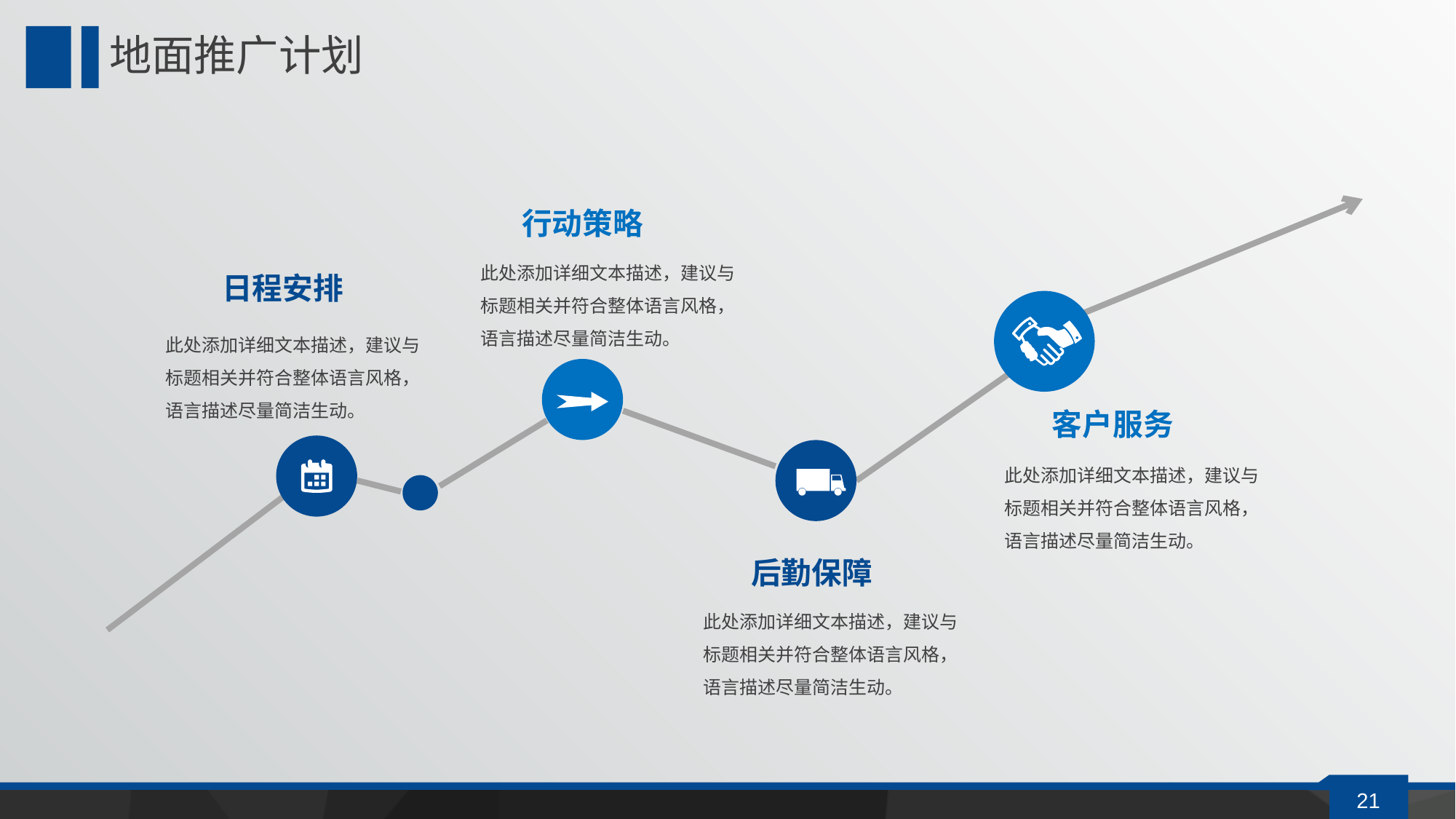

延迟符
# 地面推广计划
行动策略
此处添加详细文本描述，建议与标题相关并符合整体语言风格，语言描述尽量简洁生动。
日程安排
此处添加详细文本描述，建议与标题相关并符合整体语言风格，语言描述尽量简洁生动。

客户服务
此处添加详细文本描述，建议与标题相关并符合整体语言风格，语言描述尽量简洁生动。

后勤保障
此处添加详细文本描述，建议与标题相关并符合整体语言风格，语言描述尽量简洁生动。